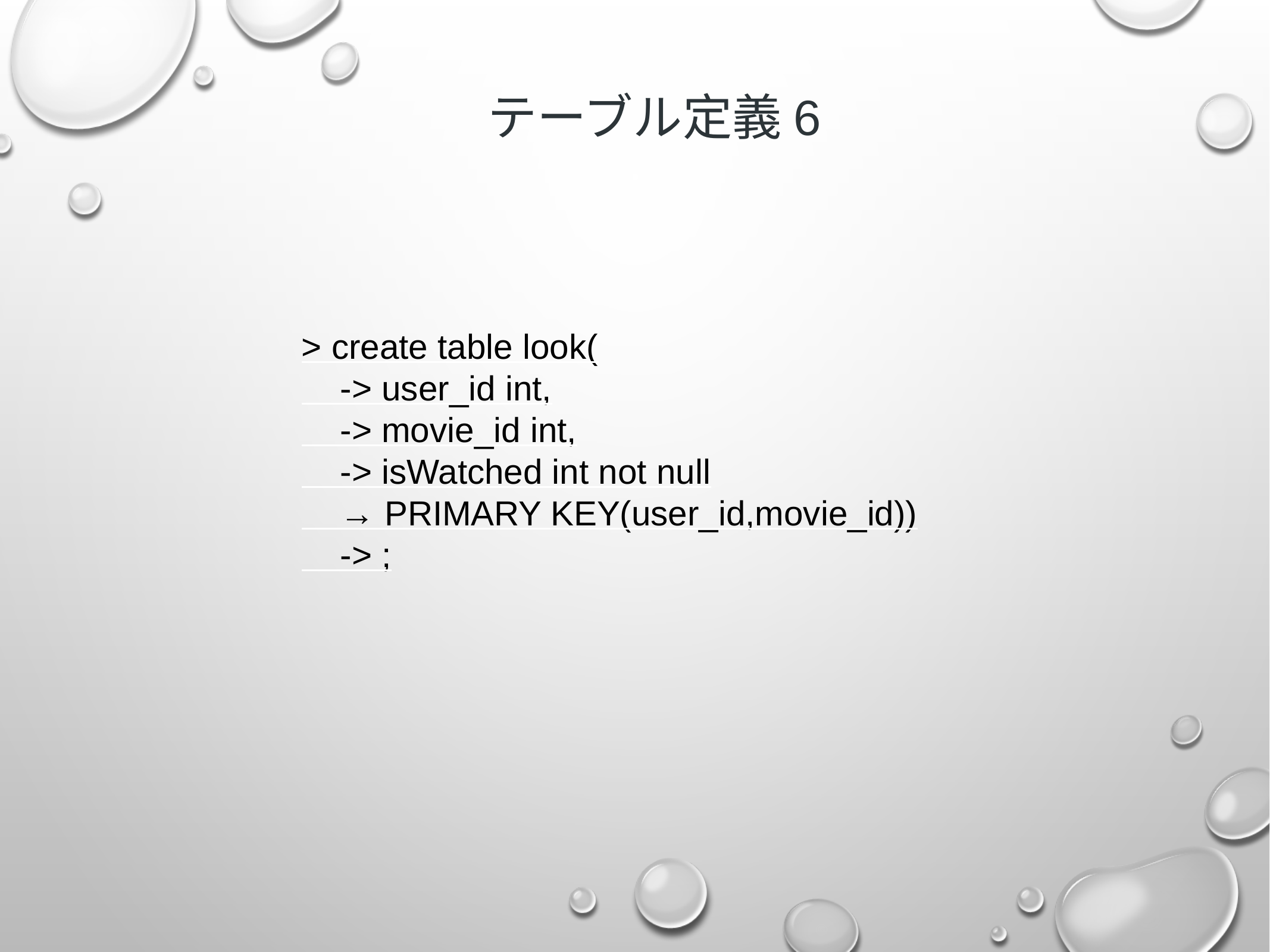

テーブル定義6

> create table look(
    -> user_id int,
    -> movie_id int,
    -> isWatched int not null
    → PRIMARY KEY(user_id,movie_id))
    -> ;